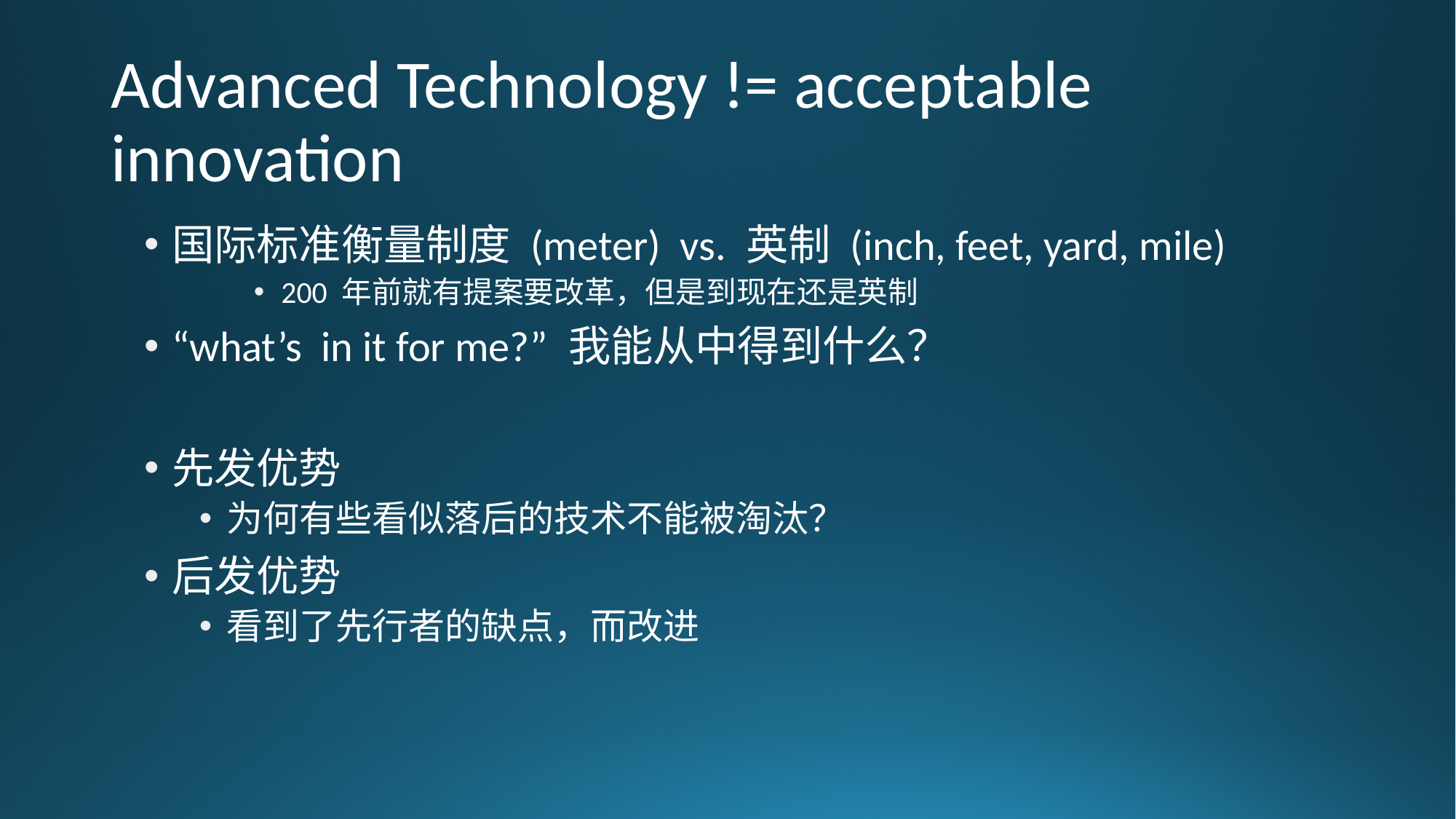

# Advanced Technology != acceptable innovation
国际标准衡量制度 (meter)  vs. 英制 (inch, feet, yard, mile)
200 年前就有提案要改革，但是到现在还是英制
“what’s  in it for me?” 我能从中得到什么？

先发优势
为何有些看似落后的技术不能被淘汰？
后发优势
看到了先行者的缺点，而改进